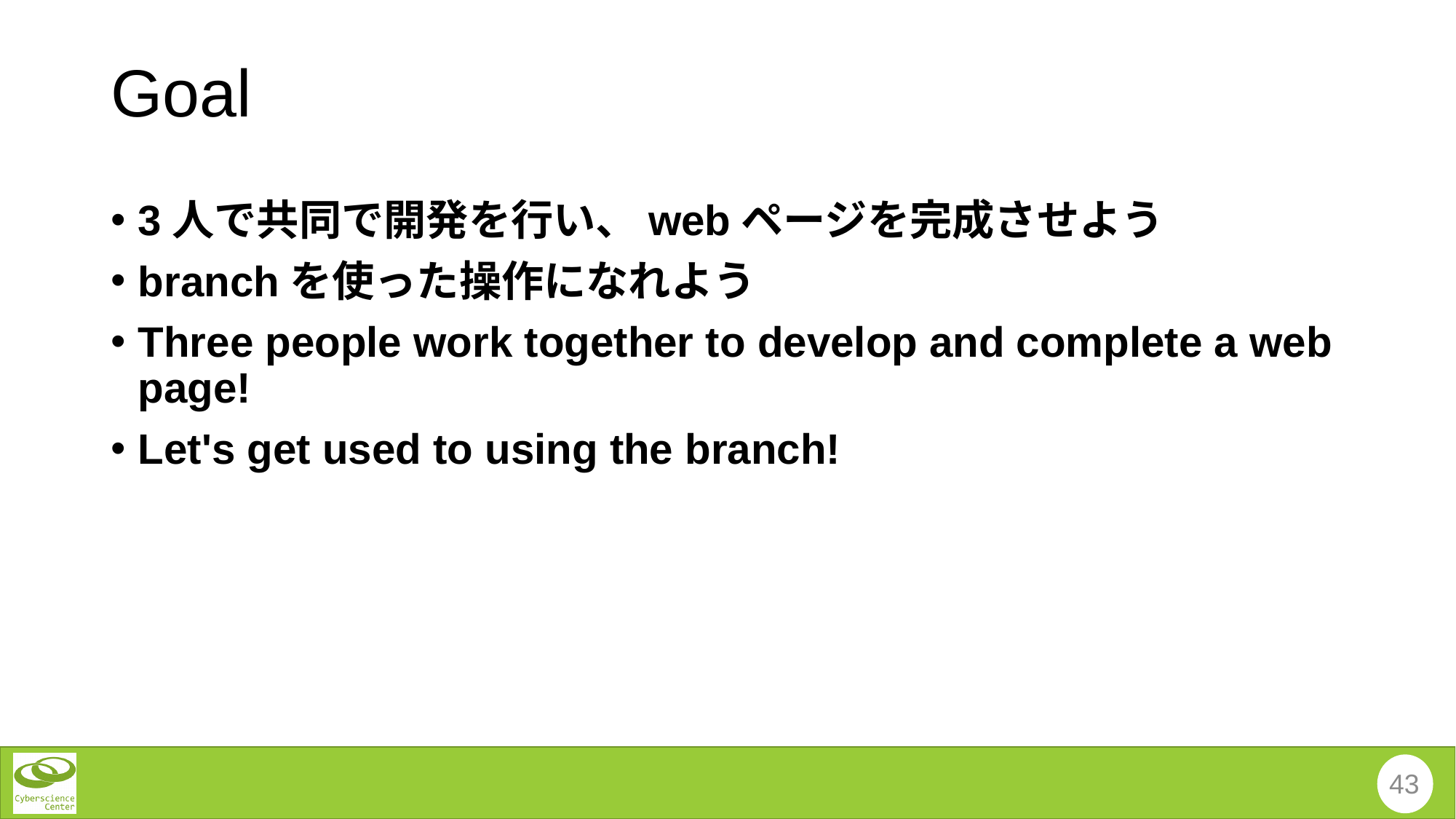

# Goal
3人で共同で開発を行い、webページを完成させよう
branchを使った操作になれよう
Three people work together to develop and complete a web page!
Let's get used to using the branch!
43